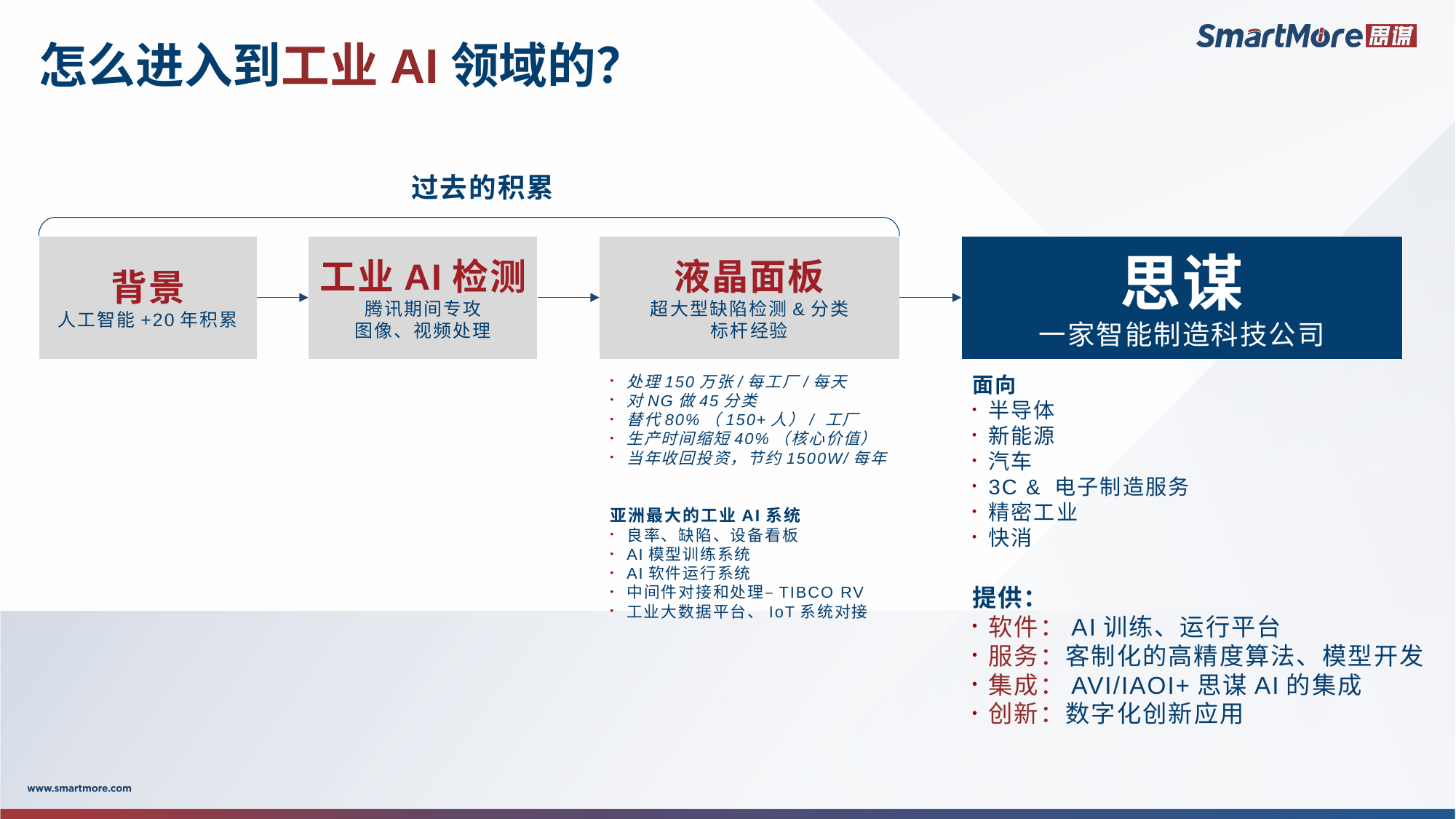

# 怎么进入到工业AI领域的？
过去的积累
背景
人工智能+20年积累
工业AI检测
腾讯期间专攻
图像、视频处理
液晶面板
超大型缺陷检测&分类
标杆经验
思谋
一家智能制造科技公司
处理150万张/每工厂/每天
对NG做45分类
替代80%（150+人）/ 工厂
生产时间缩短40%（核心价值）
当年收回投资，节约1500W/每年

亚洲最大的工业AI系统
良率、缺陷、设备看板
AI模型训练系统
AI软件运行系统
中间件对接和处理–TIBCO RV
工业大数据平台、IoT系统对接
面向
半导体
新能源
汽车
3C & 电子制造服务
精密工业
快消

提供：
软件：AI训练、运行平台
服务：客制化的高精度算法、模型开发
集成：AVI/IAOI+思谋AI的集成
创新：数字化创新应用